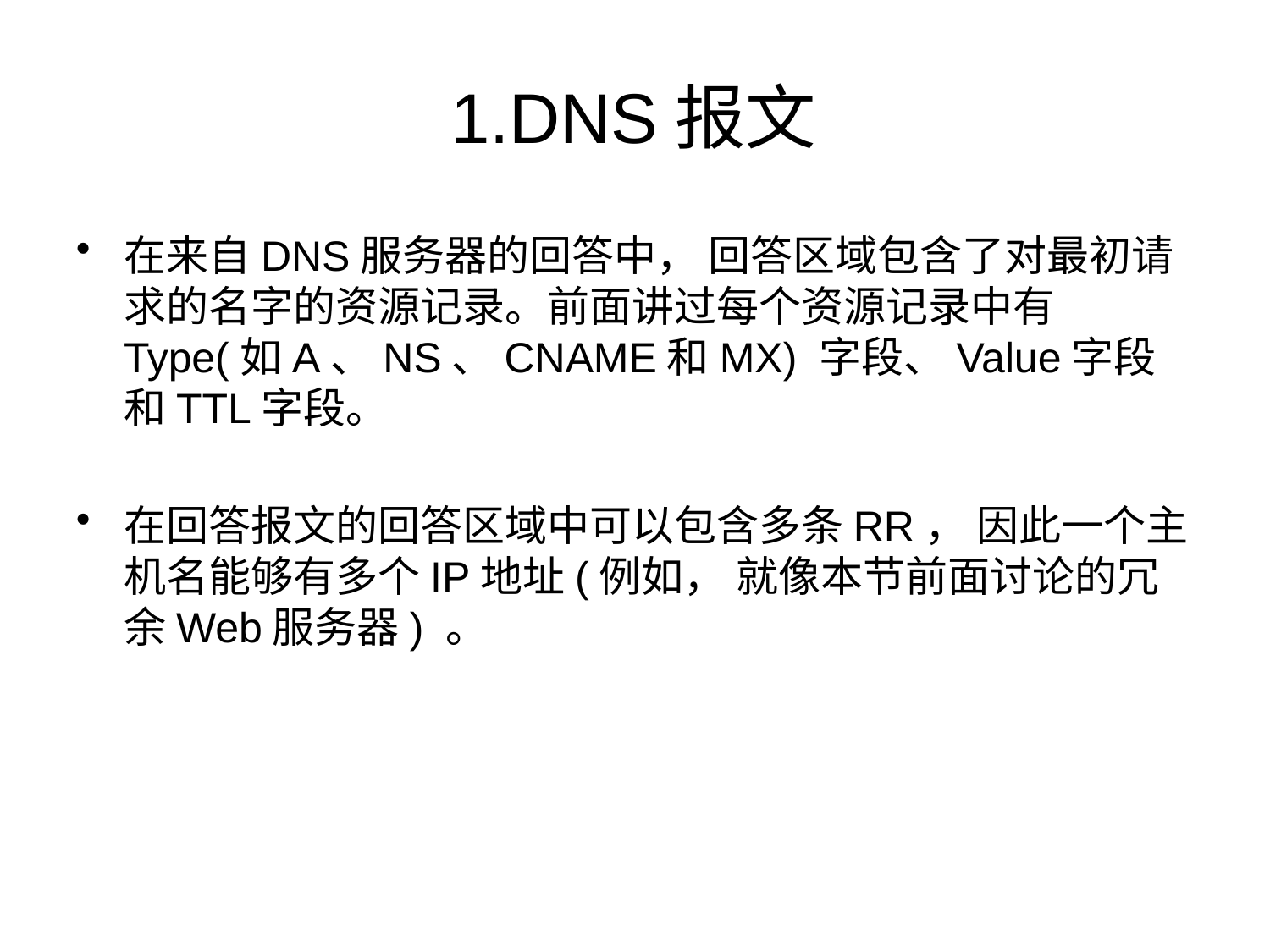

# 1.DNS报文
在来自DNS服务器的回答中， 回答区域包含了对最初请求的名字的资源记录。前面讲过每个资源记录中有Type(如A、NS、CNAME和MX) 字段、Value字段和TTL字段。

在回答报文的回答区域中可以包含多条RR， 因此一个主机名能够有多个IP地址(例如， 就像本节前面讨论的冗余Web服务器) 。